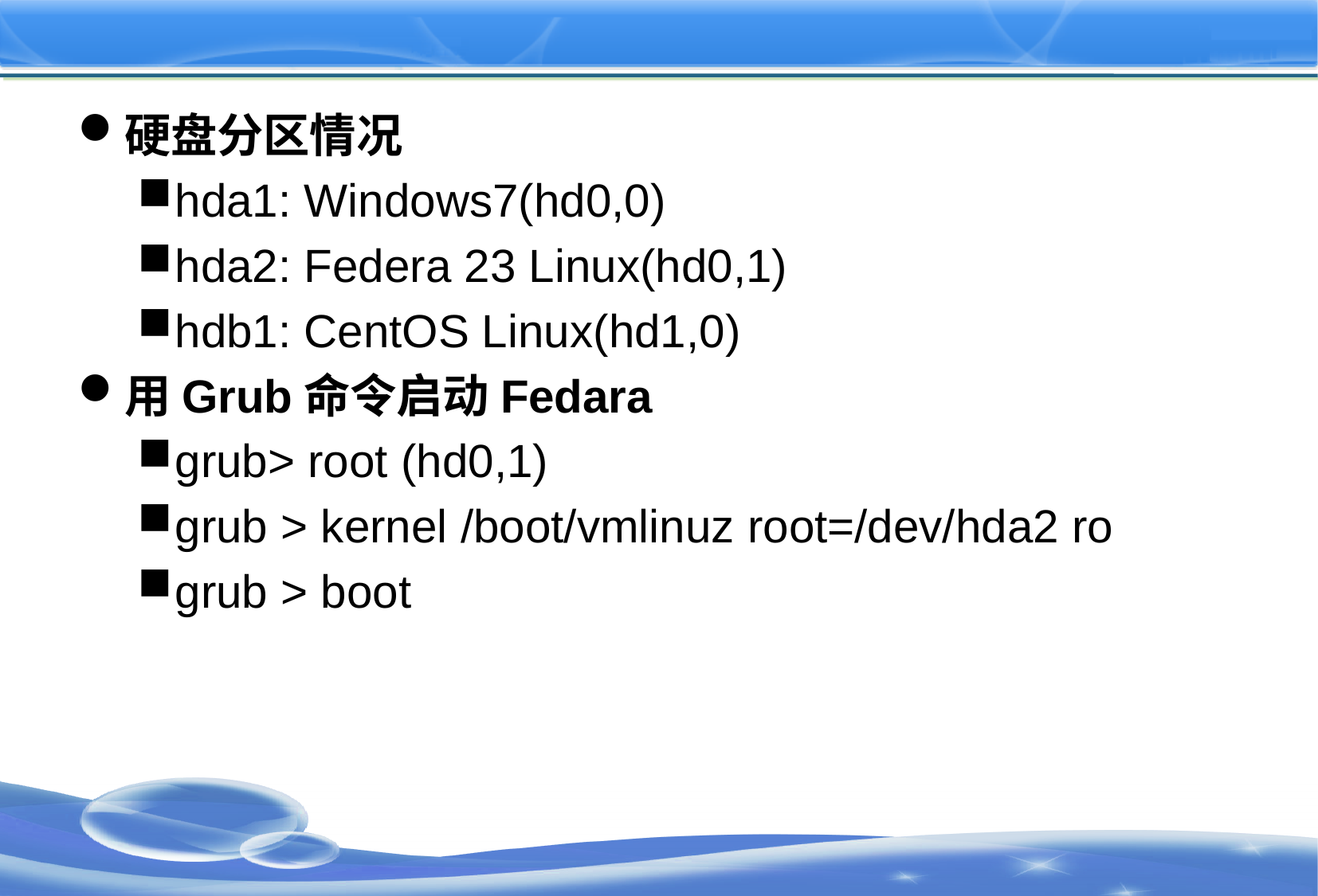

#
硬盘分区情况
hda1: Windows7(hd0,0)
hda2: Federa 23 Linux(hd0,1)
hdb1: CentOS Linux(hd1,0)
用Grub命令启动Fedara
grub> root (hd0,1)
grub > kernel /boot/vmlinuz root=/dev/hda2 ro
grub > boot